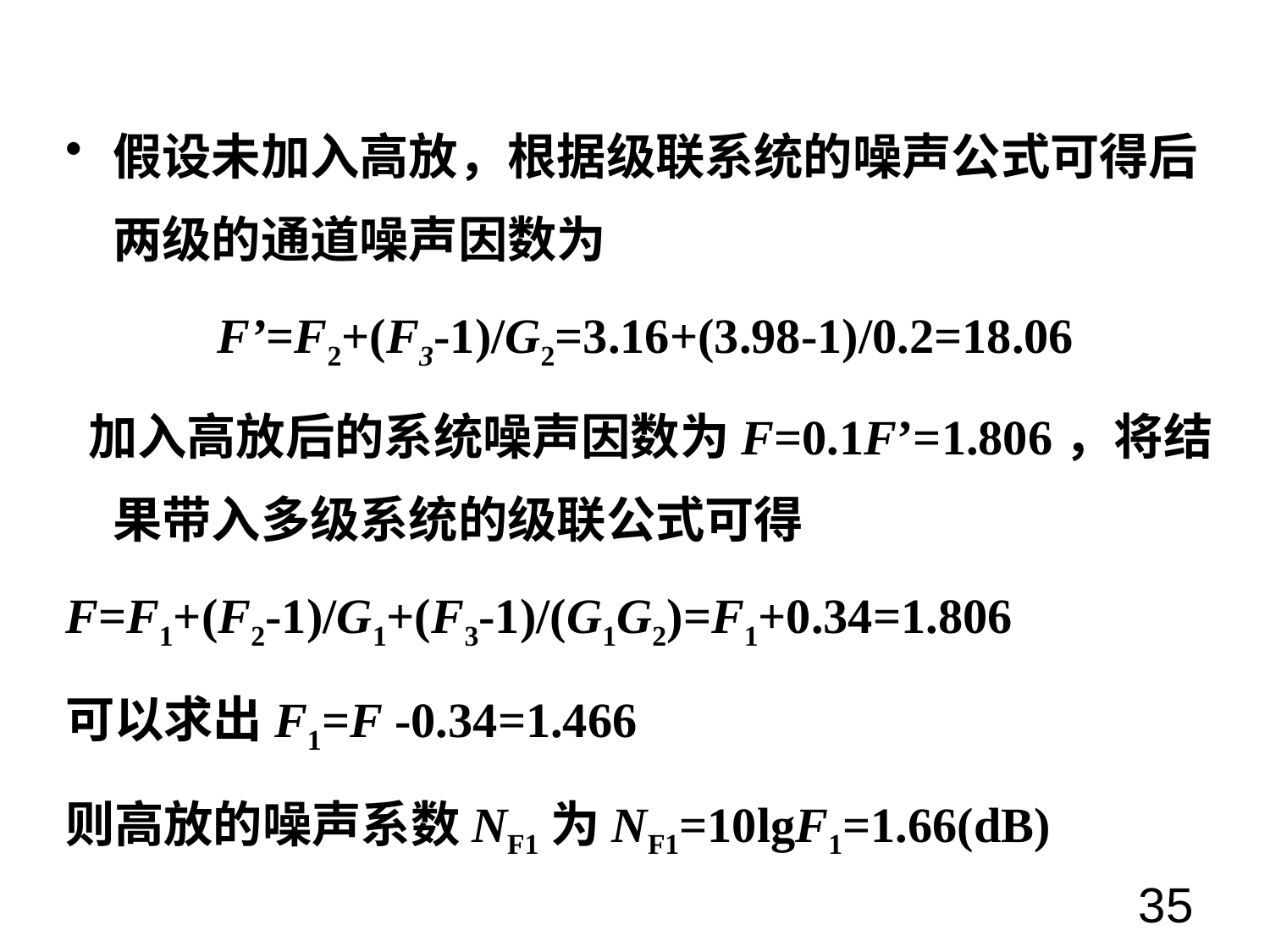

假设未加入高放，根据级联系统的噪声公式可得后两级的通道噪声因数为
F’=F2+(F3-1)/G2=3.16+(3.98-1)/0.2=18.06
 加入高放后的系统噪声因数为F=0.1F’=1.806，将结果带入多级系统的级联公式可得
F=F1+(F2-1)/G1+(F3-1)/(G1G2)=F1+0.34=1.806
可以求出F1=F -0.34=1.466
则高放的噪声系数NF1为NF1=10lgF1=1.66(dB)
35